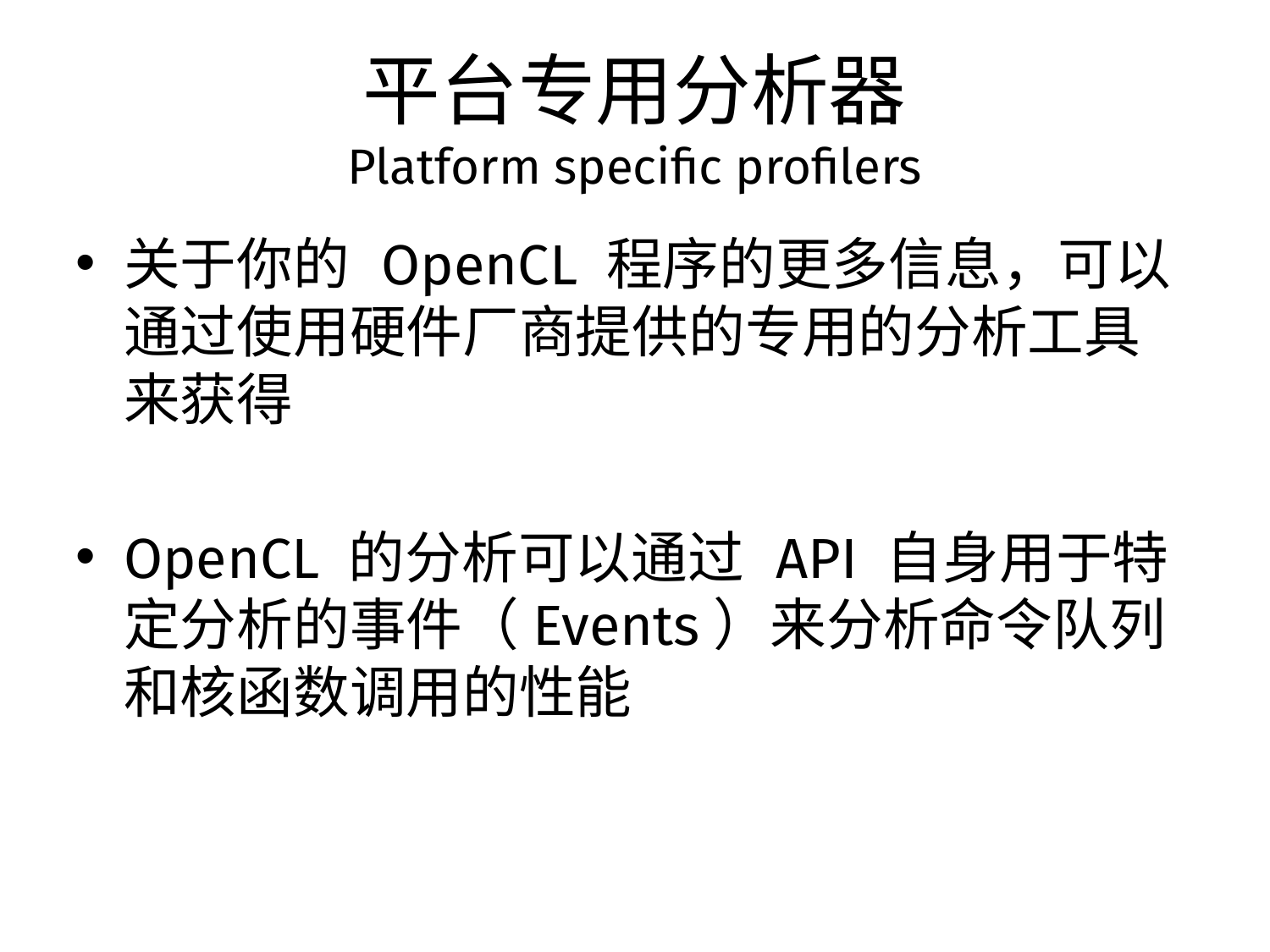

平台专用分析器
Platform specific profilers
关于你的 OpenCL 程序的更多信息，可以通过使用硬件厂商提供的专用的分析工具来获得

OpenCL 的分析可以通过 API 自身用于特定分析的事件（Events）来分析命令队列和核函数调用的性能